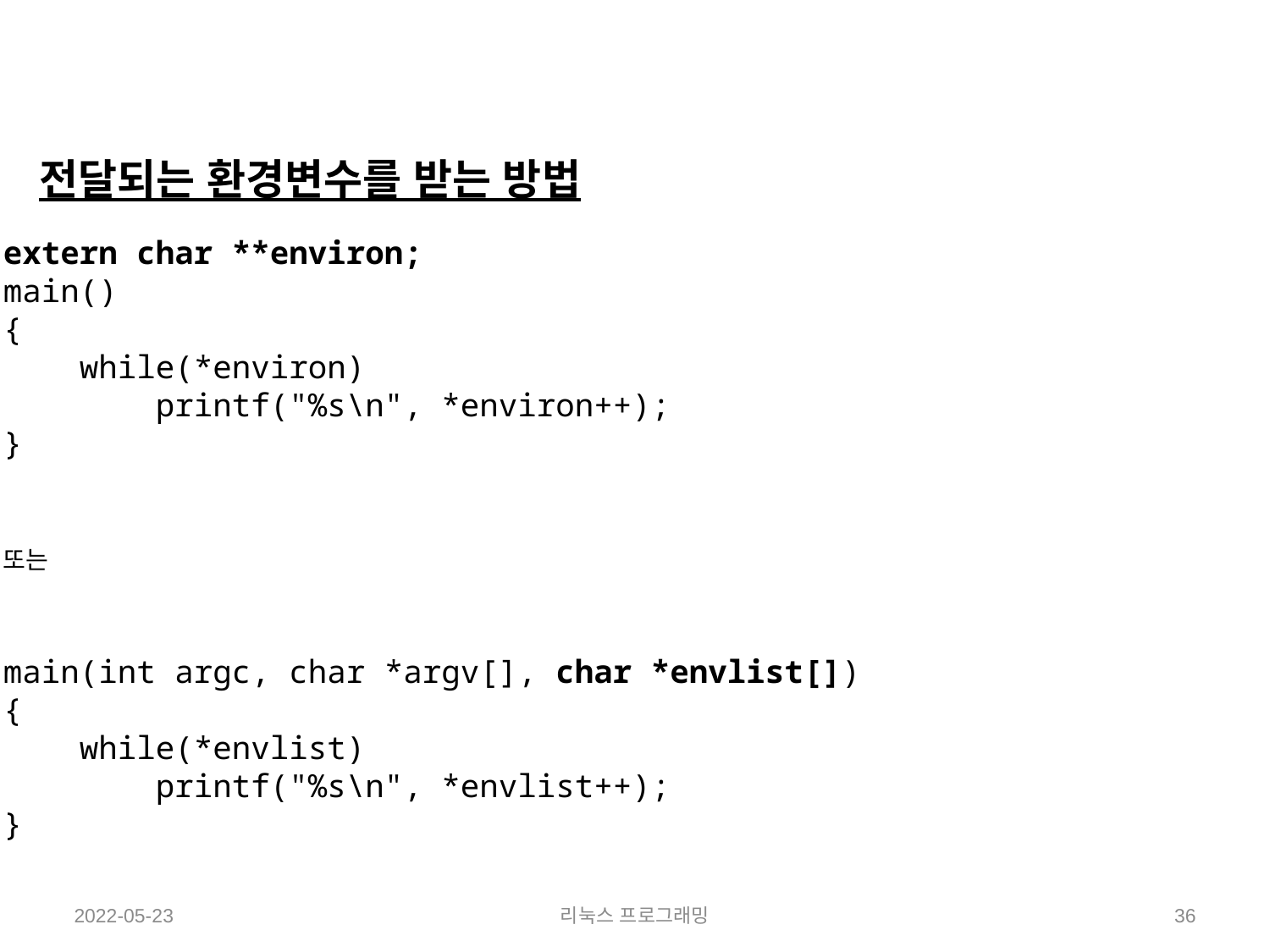

전달되는 환경변수를 받는 방법
extern char **environ;
main()
{
    while(*environ)
        printf("%s\n", *environ++);
}

또는

main(int argc, char *argv[], char *envlist[])
{
    while(*envlist)
        printf("%s\n", *envlist++);
}

2022-05-23
리눅스 프로그래밍
36